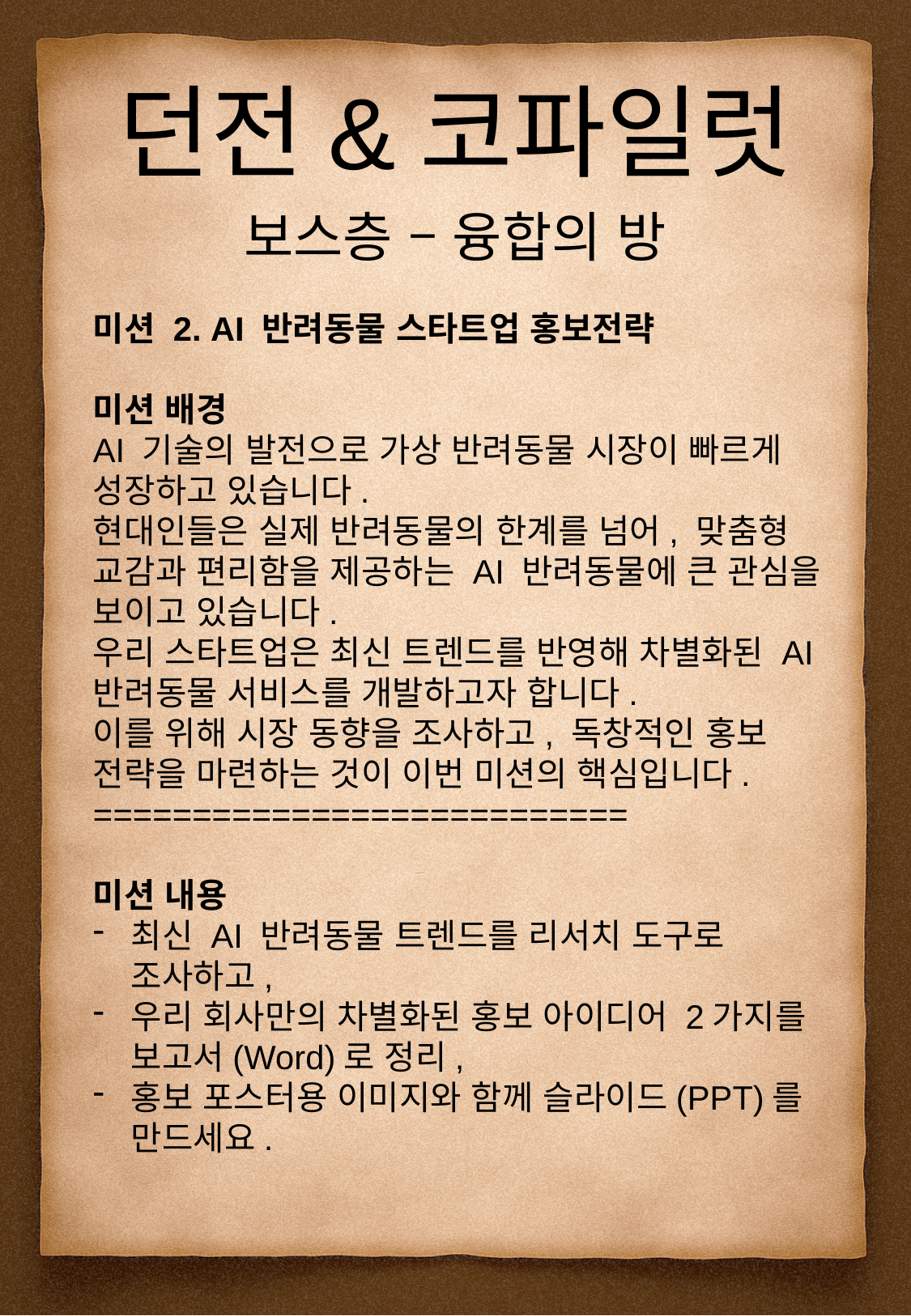

던전&코파일럿
보스층 – 융합의 방
미션 2. AI 반려동물 스타트업 홍보전략

미션 배경
AI 기술의 발전으로 가상 반려동물 시장이 빠르게 성장하고 있습니다.
현대인들은 실제 반려동물의 한계를 넘어, 맞춤형 교감과 편리함을 제공하는 AI 반려동물에 큰 관심을 보이고 있습니다.
우리 스타트업은 최신 트렌드를 반영해 차별화된 AI 반려동물 서비스를 개발하고자 합니다.
이를 위해 시장 동향을 조사하고, 독창적인 홍보 전략을 마련하는 것이 이번 미션의 핵심입니다.
===========================

미션 내용
최신 AI 반려동물 트렌드를 리서치 도구로 조사하고,
우리 회사만의 차별화된 홍보 아이디어 2가지를 보고서(Word)로 정리,
홍보 포스터용 이미지와 함께 슬라이드(PPT)를 만드세요.